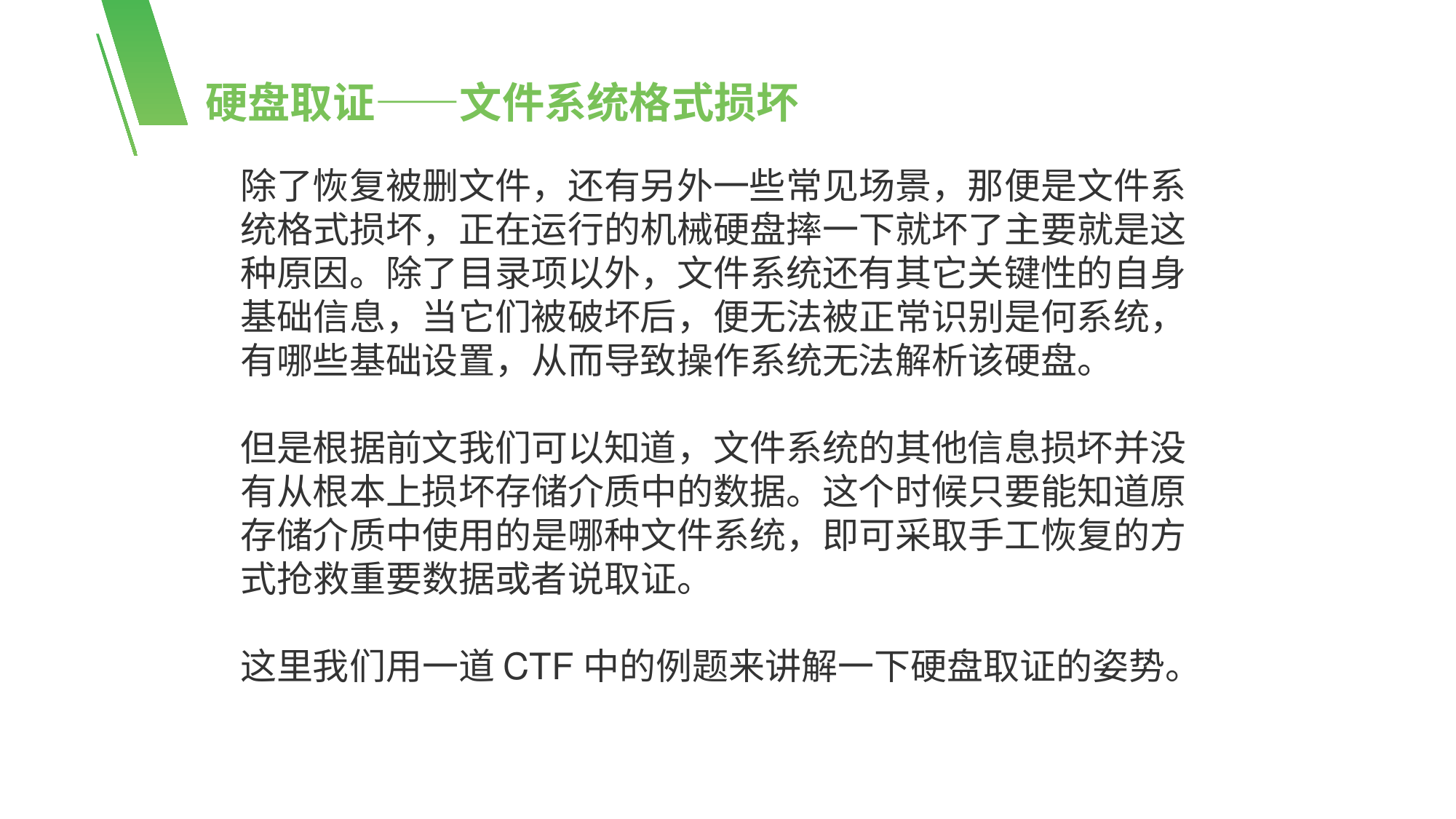

硬盘取证——文件系统格式损坏
除了恢复被删文件，还有另外一些常见场景，那便是文件系统格式损坏，正在运行的机械硬盘摔一下就坏了主要就是这种原因。除了目录项以外，文件系统还有其它关键性的自身基础信息，当它们被破坏后，便无法被正常识别是何系统，有哪些基础设置，从而导致操作系统无法解析该硬盘。

但是根据前文我们可以知道，文件系统的其他信息损坏并没有从根本上损坏存储介质中的数据。这个时候只要能知道原存储介质中使用的是哪种文件系统，即可采取手工恢复的方式抢救重要数据或者说取证。

这里我们用一道CTF中的例题来讲解一下硬盘取证的姿势。